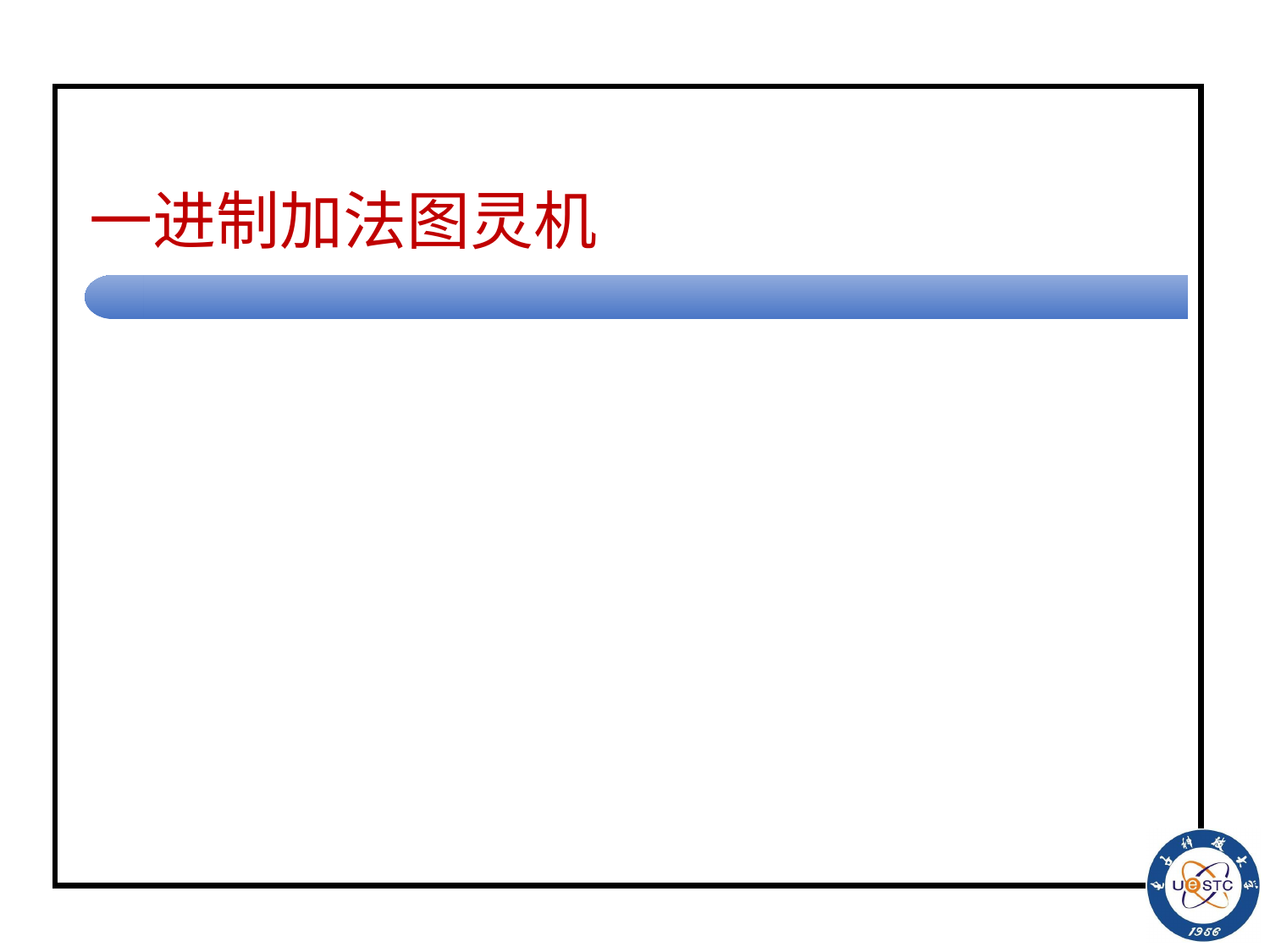

# 一进制加法图灵机
TM =(Q,  ∑,  start,  accept,  δ)
 Q ={start,  q1,  q2,  accept}
 ∑ ={0,  1}
 ∑′={0,  1,  B}